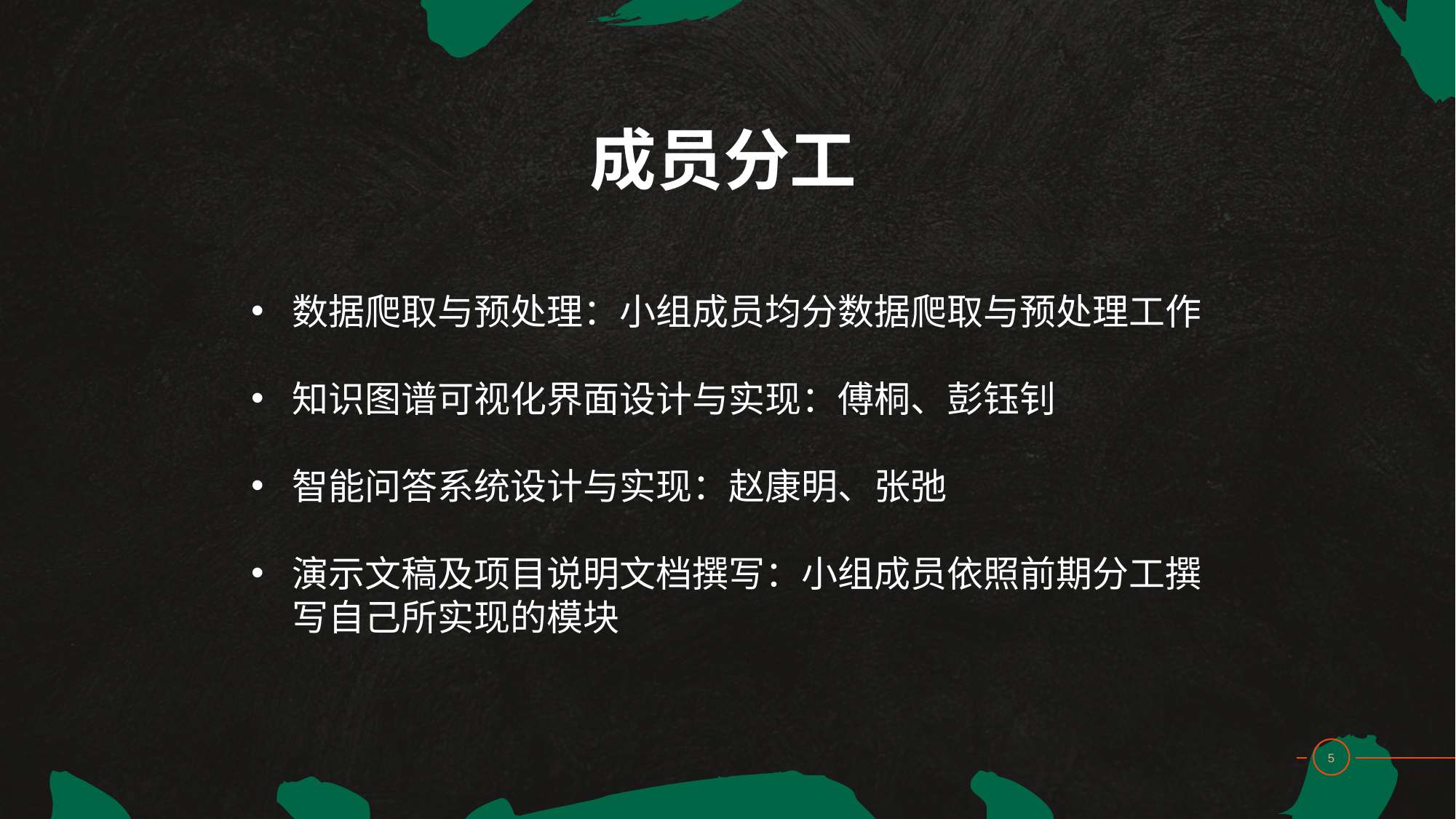

# 成员分工
数据爬取与预处理：小组成员均分数据爬取与预处理工作

知识图谱可视化界面设计与实现：傅桐、彭钰钊

智能问答系统设计与实现：赵康明、张弛

演示文稿及项目说明文档撰写：小组成员依照前期分工撰写自己所实现的模块
5